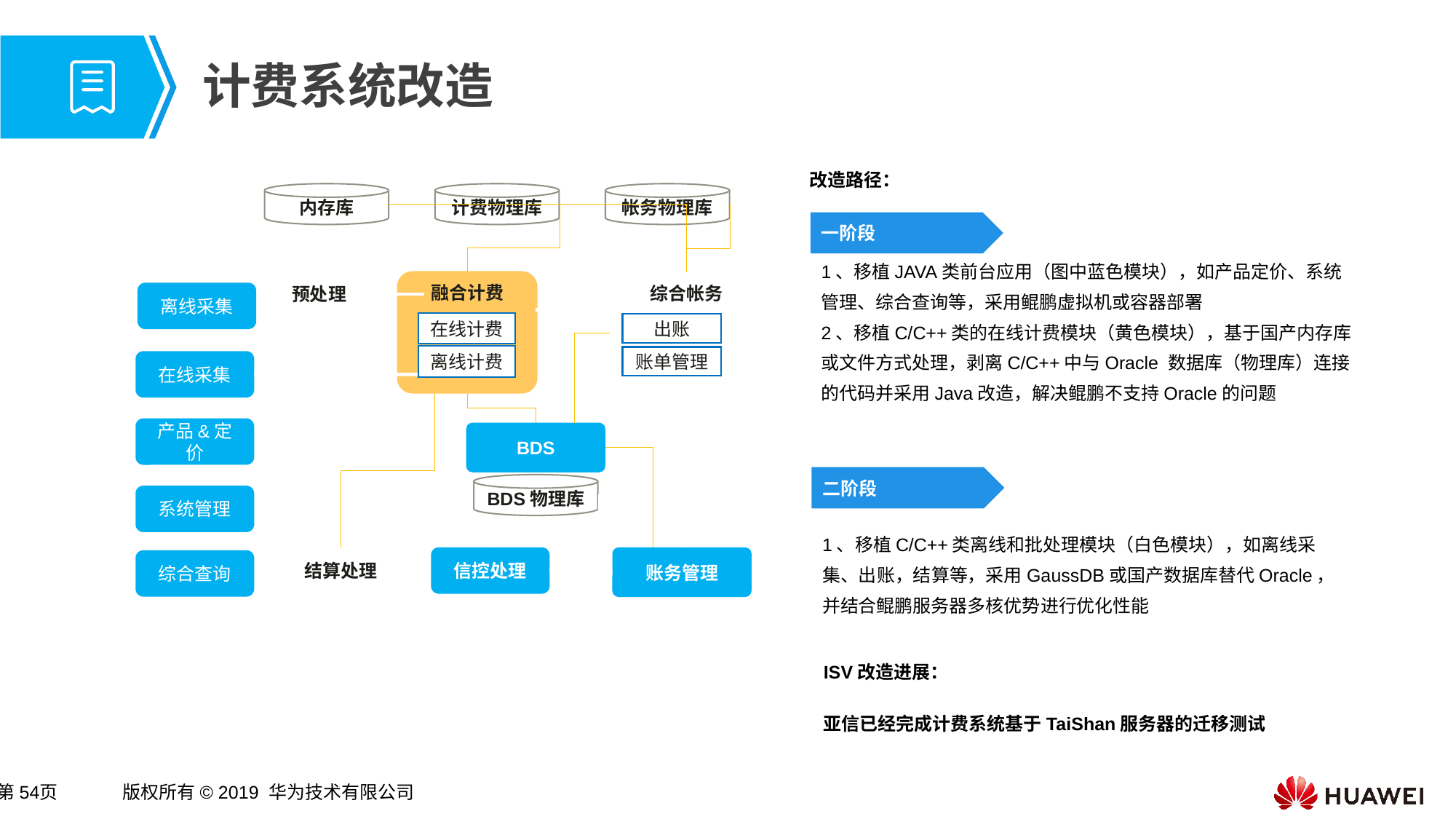

# 计费系统改造
改造路径：

内存库
计费物理库
帐务物理库
一阶段

1、移植JAVA类前台应用（图中蓝色模块），如产品定价、系统管理、综合查询等，采用鲲鹏虚拟机或容器部署
2、移植C/C++类的在线计费模块（黄色模块），基于国产内存库或文件方式处理，剥离C/C++中与Oracle 数据库（物理库）连接的代码并采用Java改造，解决鲲鹏不支持Oracle的问题
预处理
融合计费
综合帐务
离线采集
在线计费
出账
Dcc
离线计费
账单管理
在线采集
产品&定价
BDS
二阶段
BDS物理库
系统管理
1、移植C/C++类离线和批处理模块（白色模块），如离线采集、出账，结算等，采用GaussDB或国产数据库替代Oracle，并结合鲲鹏服务器多核优势进行优化性能
结算处理
信控处理
账务管理
综合查询
ISV改造进展：
亚信已经完成计费系统基于TaiShan服务器的迁移测试